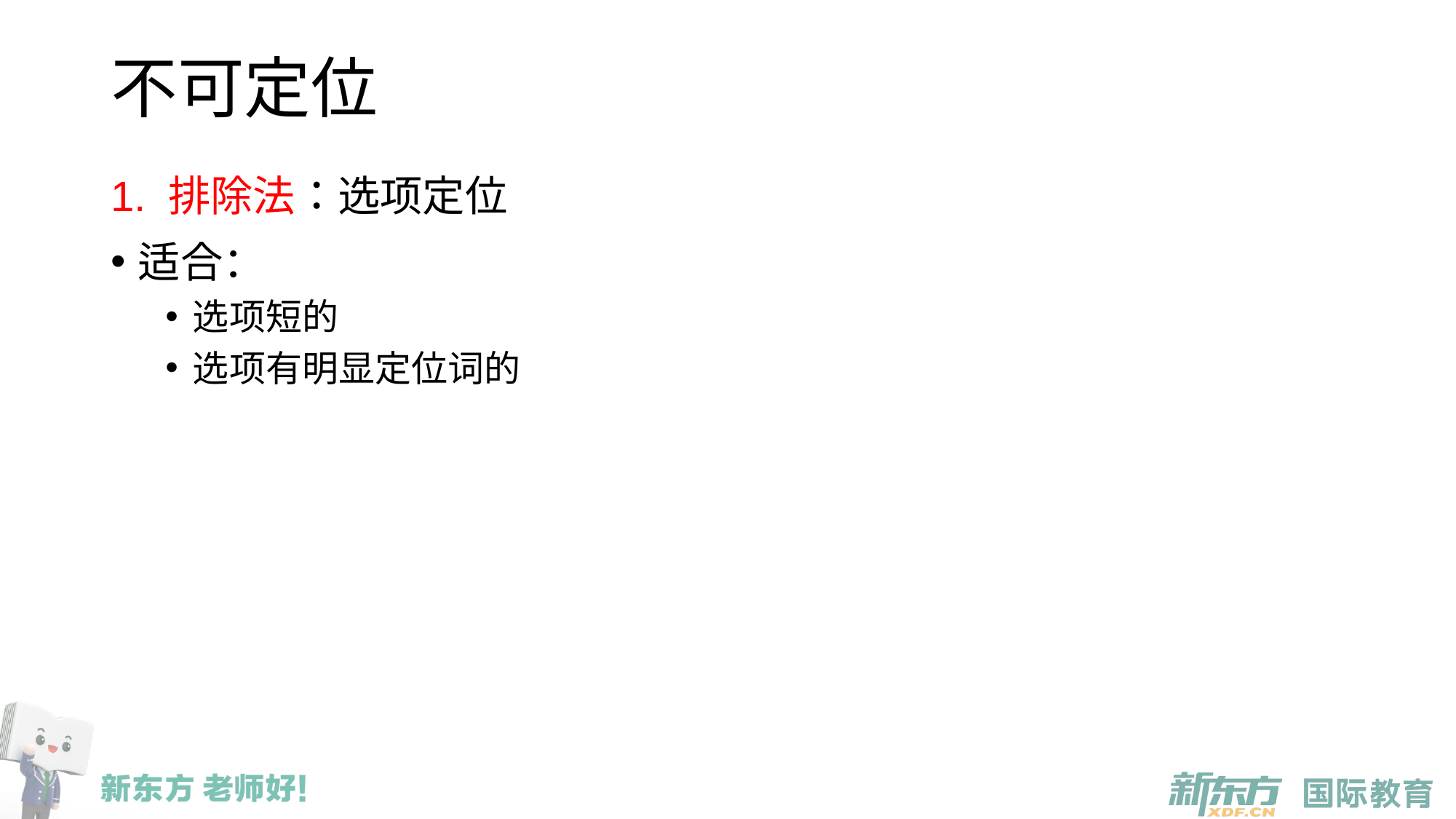

# 不可定位
1. 排除法：选项定位
适合：
选项短的
选项有明显定位词的